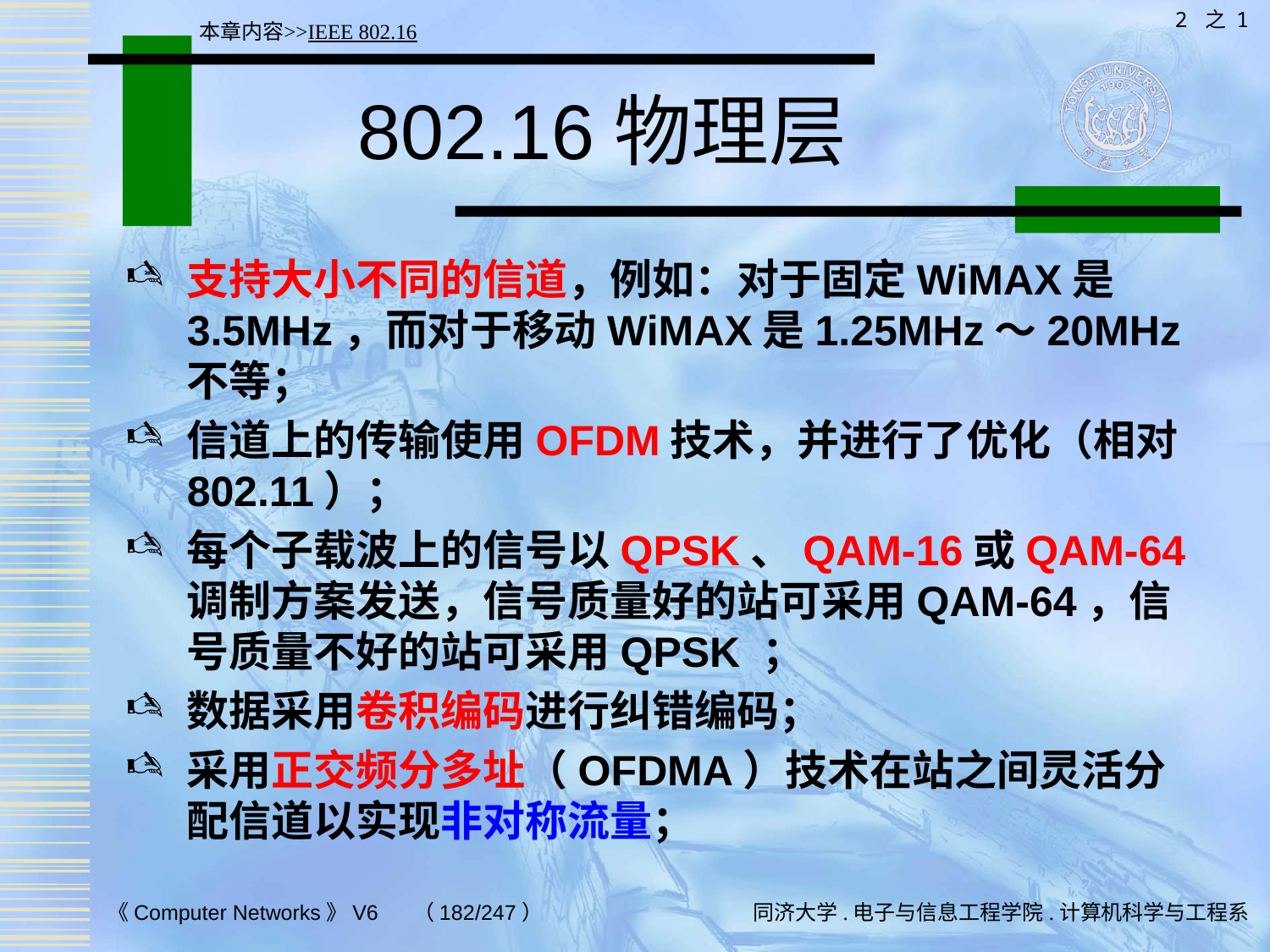

2 之 1
本章内容>>IEEE 802.16
# 802.16物理层
支持大小不同的信道，例如：对于固定WiMAX是3.5MHz，而对于移动WiMAX是1.25MHz～20MHz不等；
信道上的传输使用OFDM技术，并进行了优化（相对802.11）；
每个子载波上的信号以QPSK、QAM-16或QAM-64调制方案发送，信号质量好的站可采用QAM-64，信号质量不好的站可采用QPSK ；
数据采用卷积编码进行纠错编码；
采用正交频分多址（OFDMA）技术在站之间灵活分配信道以实现非对称流量；